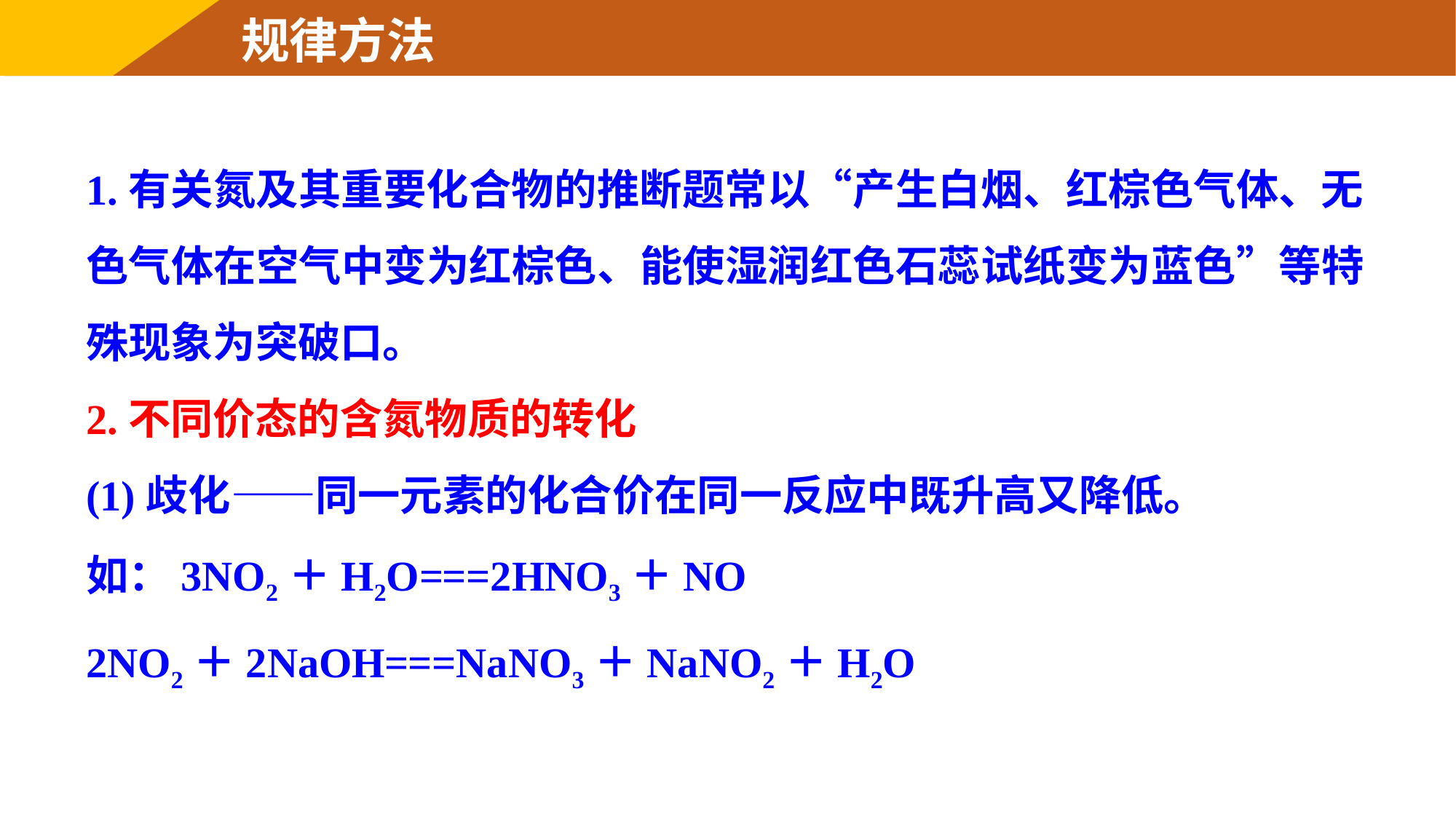

1.有关氮及其重要化合物的推断题常以“产生白烟、红棕色气体、无色气体在空气中变为红棕色、能使湿润红色石蕊试纸变为蓝色”等特殊现象为突破口。
2.不同价态的含氮物质的转化
(1)歧化——同一元素的化合价在同一反应中既升高又降低。
如：3NO2＋H2O===2HNO3＋NO
2NO2＋2NaOH===NaNO3＋NaNO2＋H2O